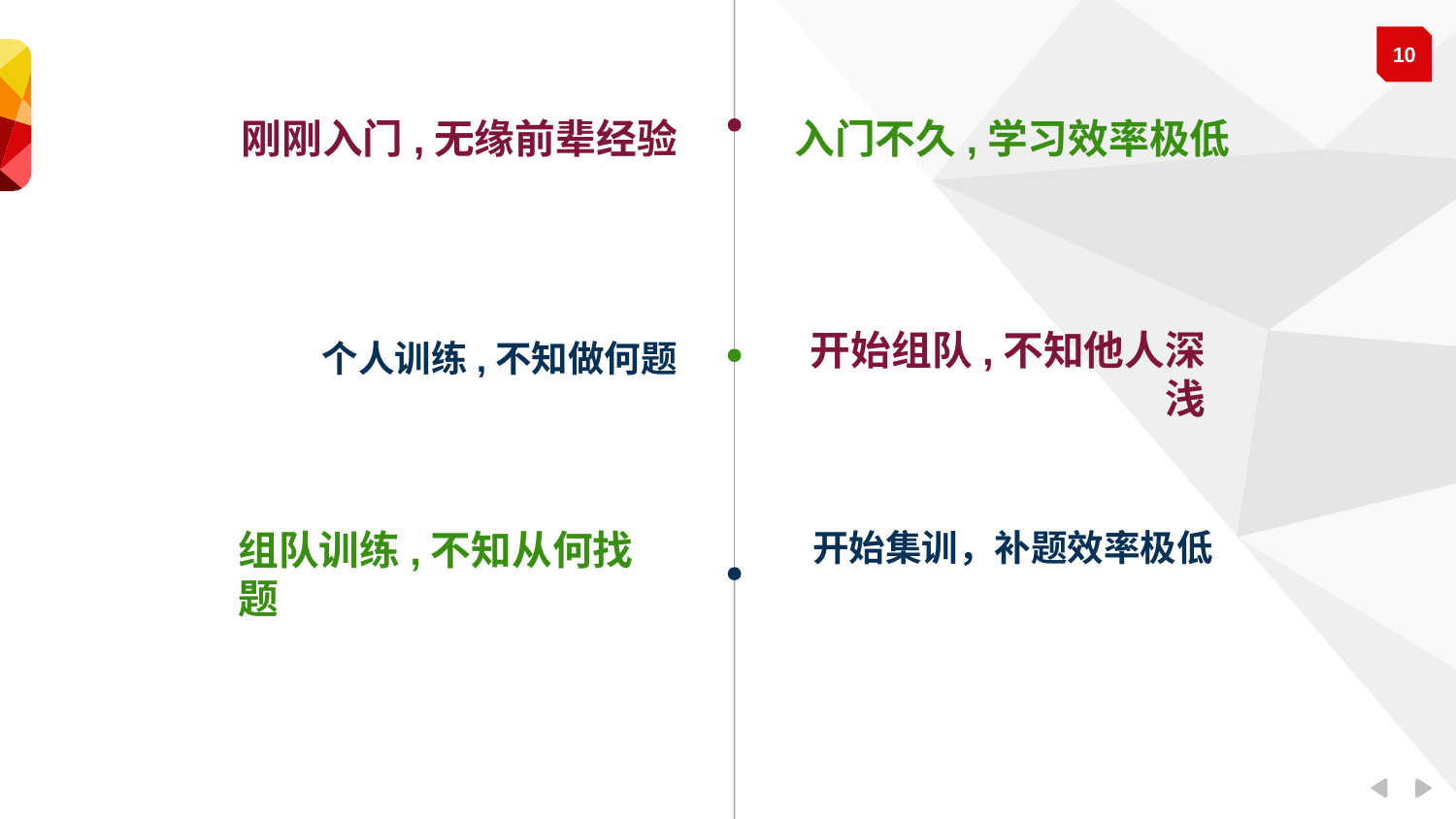

刚刚入门,无缘前辈经验
入门不久,学习效率极低

开始组队,不知他人深浅
个人训练,不知做何题

组队训练,不知从何找题
开始集训，补题效率极低